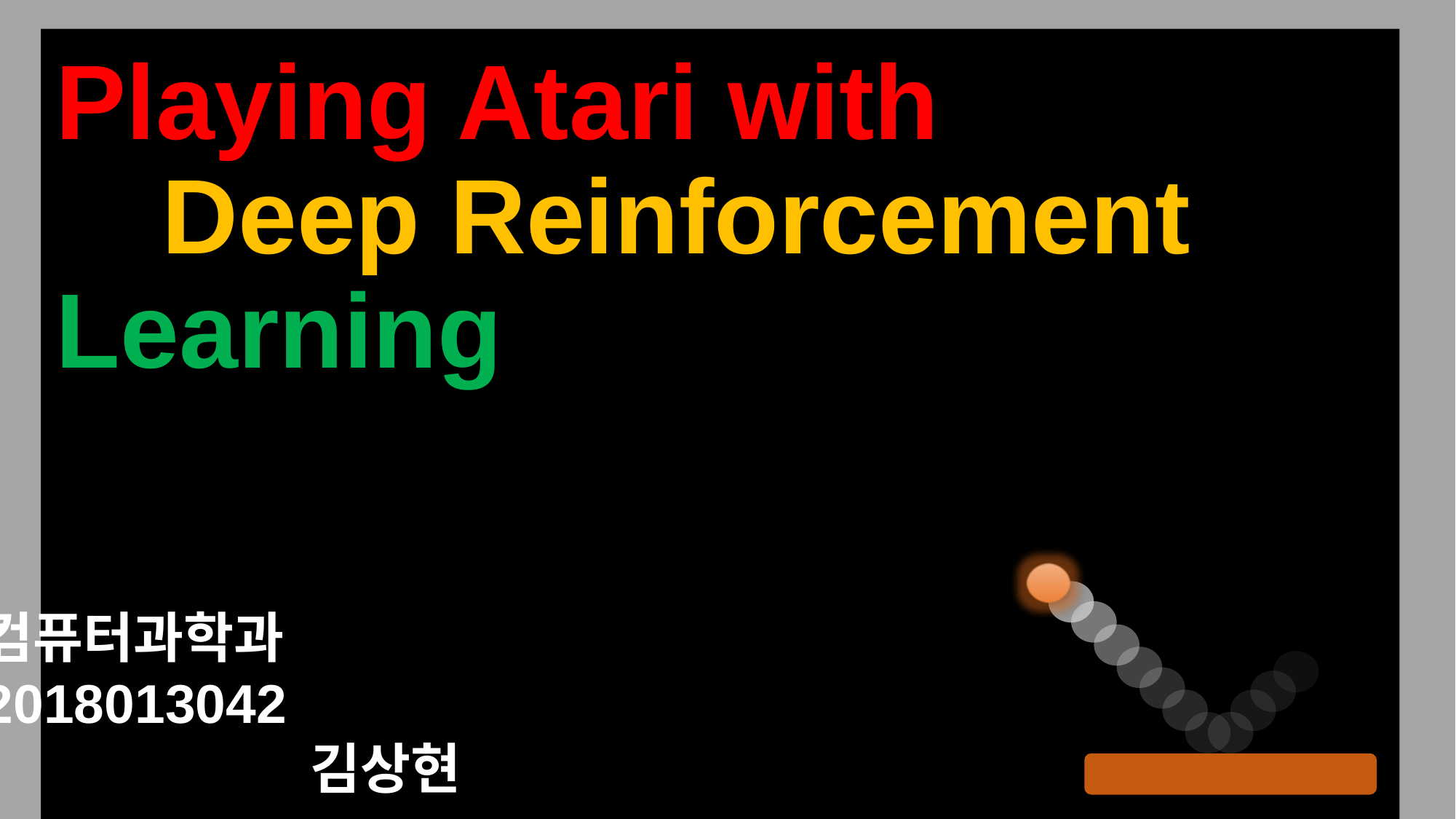

Playing Atari with
		Deep Reinforcement 								Learning

컴퓨터과학과
2018013042
			김상현